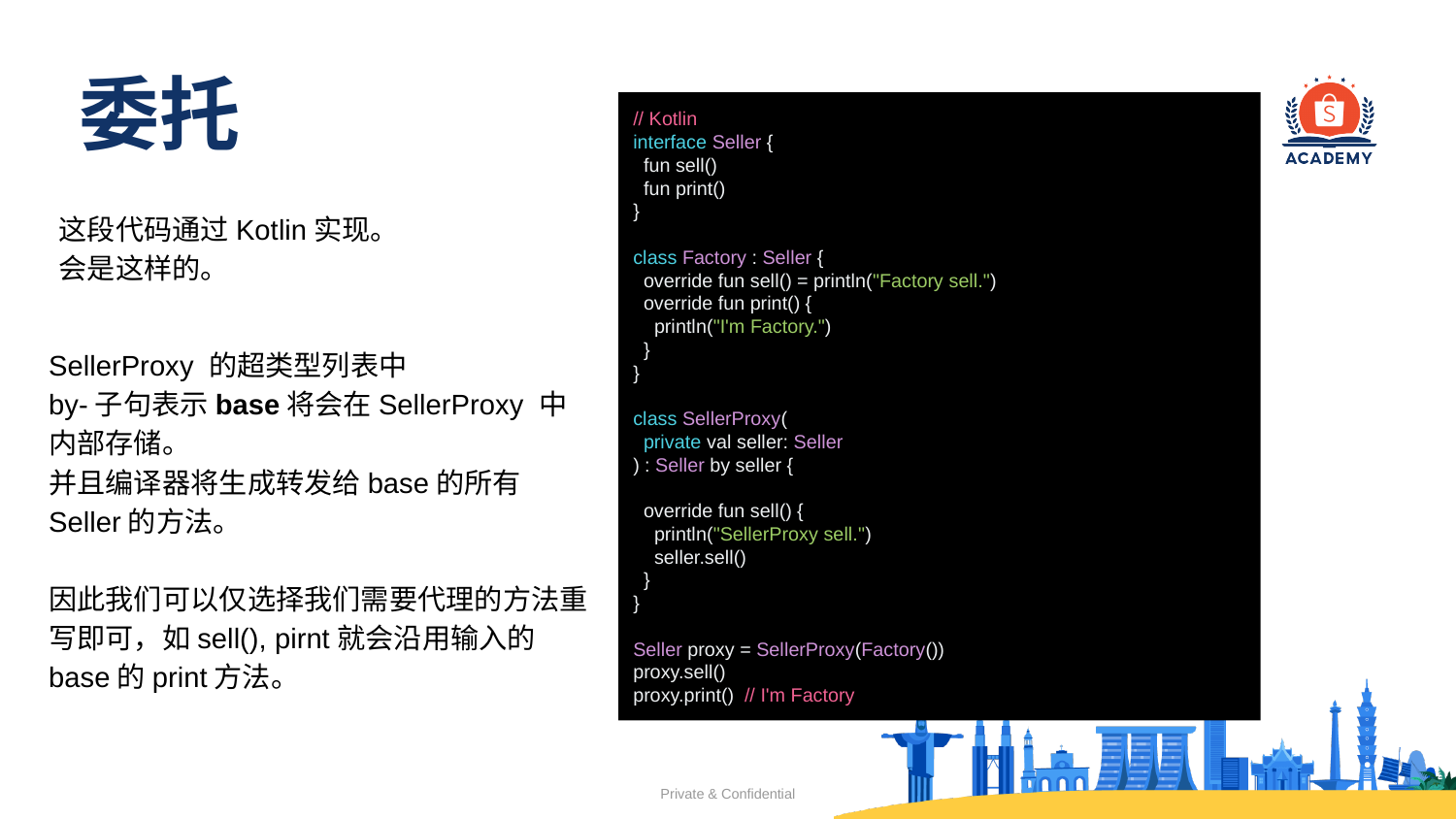

# 委托
// Kotlin
interface Seller {
  fun sell()
  fun print()
}

class Factory : Seller {
  override fun sell() = println("Factory sell.")
  override fun print() {
    println("I'm Factory.")
  }
}

class SellerProxy(
  private val seller: Seller
) : Seller by seller {

  override fun sell() {
    println("SellerProxy sell.")
    seller.sell()
  }
}

Seller proxy = SellerProxy(Factory())
proxy.sell()
proxy.print()  // I'm Factory
这段代码通过Kotlin实现。
会是这样的。

SellerProxy 的超类型列表中
by-子句表示base将会在SellerProxy 中内部存储。
并且编译器将生成转发给base的所有Seller的方法。

因此我们可以仅选择我们需要代理的方法重写即可，如sell(), pirnt就会沿用输入的base的print方法。